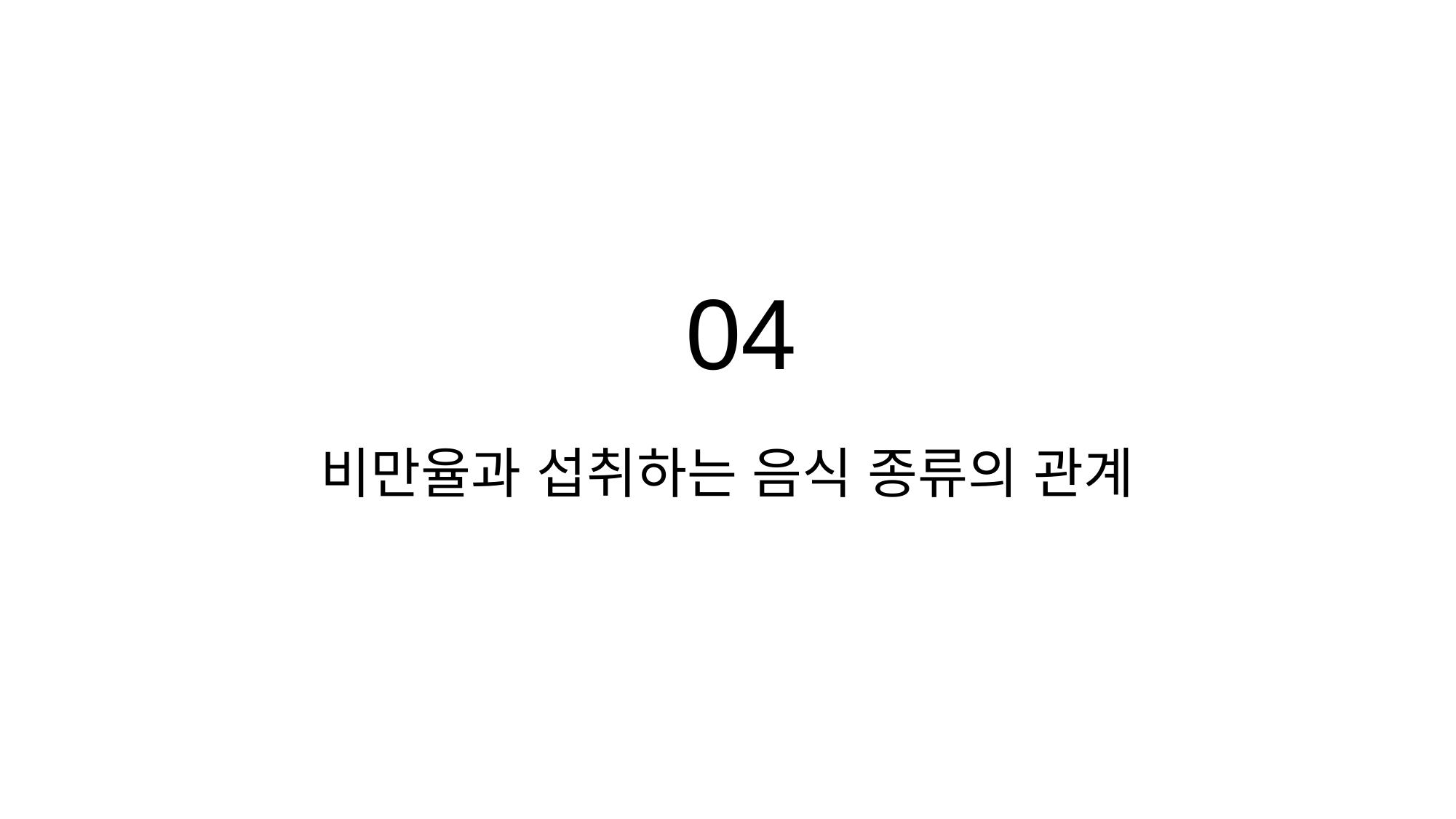

04
# 비만율과 섭취하는 음식 종류의 관계